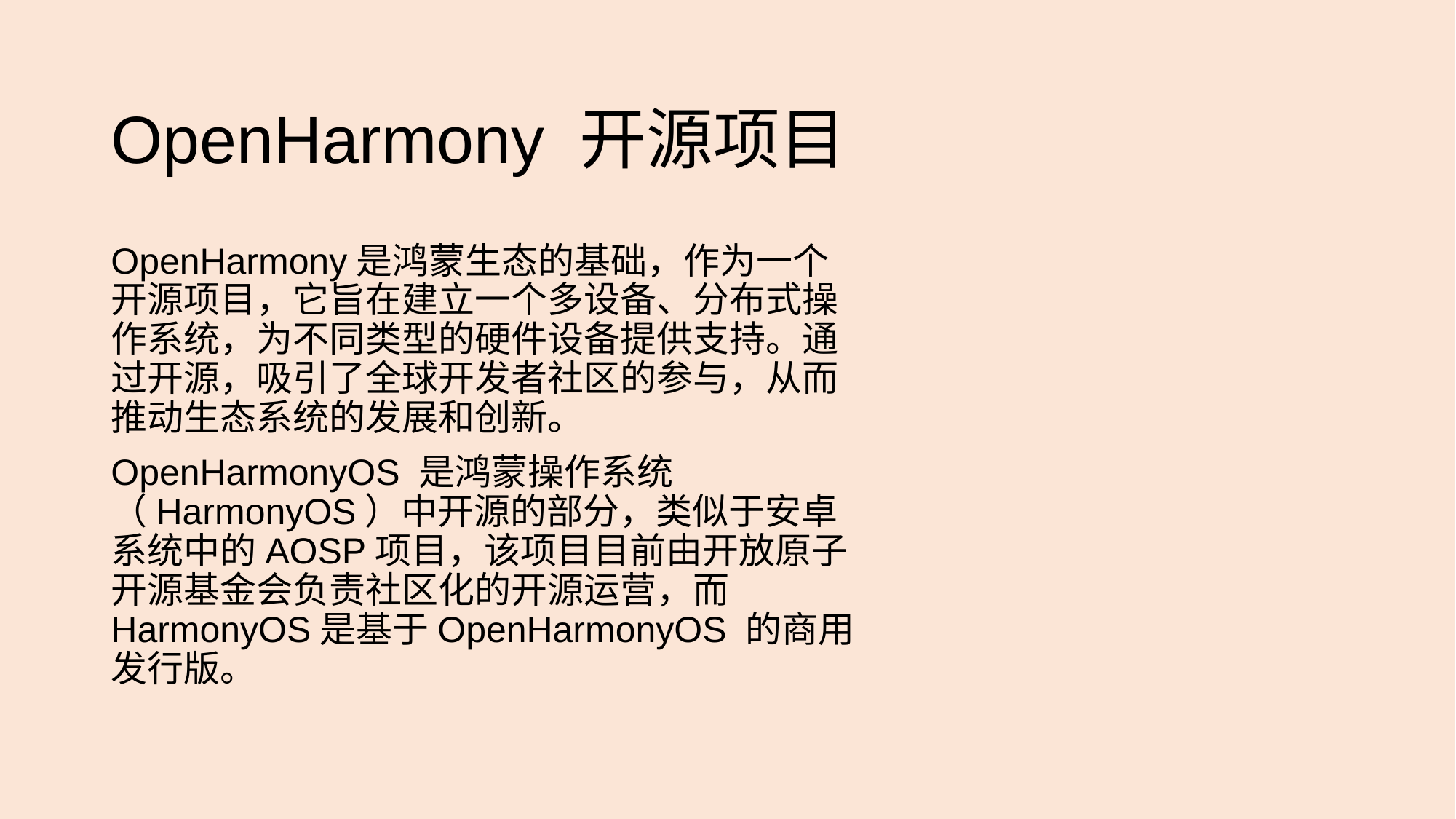

# OpenHarmony 开源项目

OpenHarmony是鸿蒙生态的基础，作为一个开源项目，它旨在建立一个多设备、分布式操作系统，为不同类型的硬件设备提供支持。通过开源，吸引了全球开发者社区的参与，从而推动生态系统的发展和创新。
OpenHarmonyOS 是鸿蒙操作系统（HarmonyOS）中开源的部分，类似于安卓系统中的AOSP项目，该项目目前由开放原子开源基金会负责社区化的开源运营，而HarmonyOS是基于OpenHarmonyOS 的商用发行版。